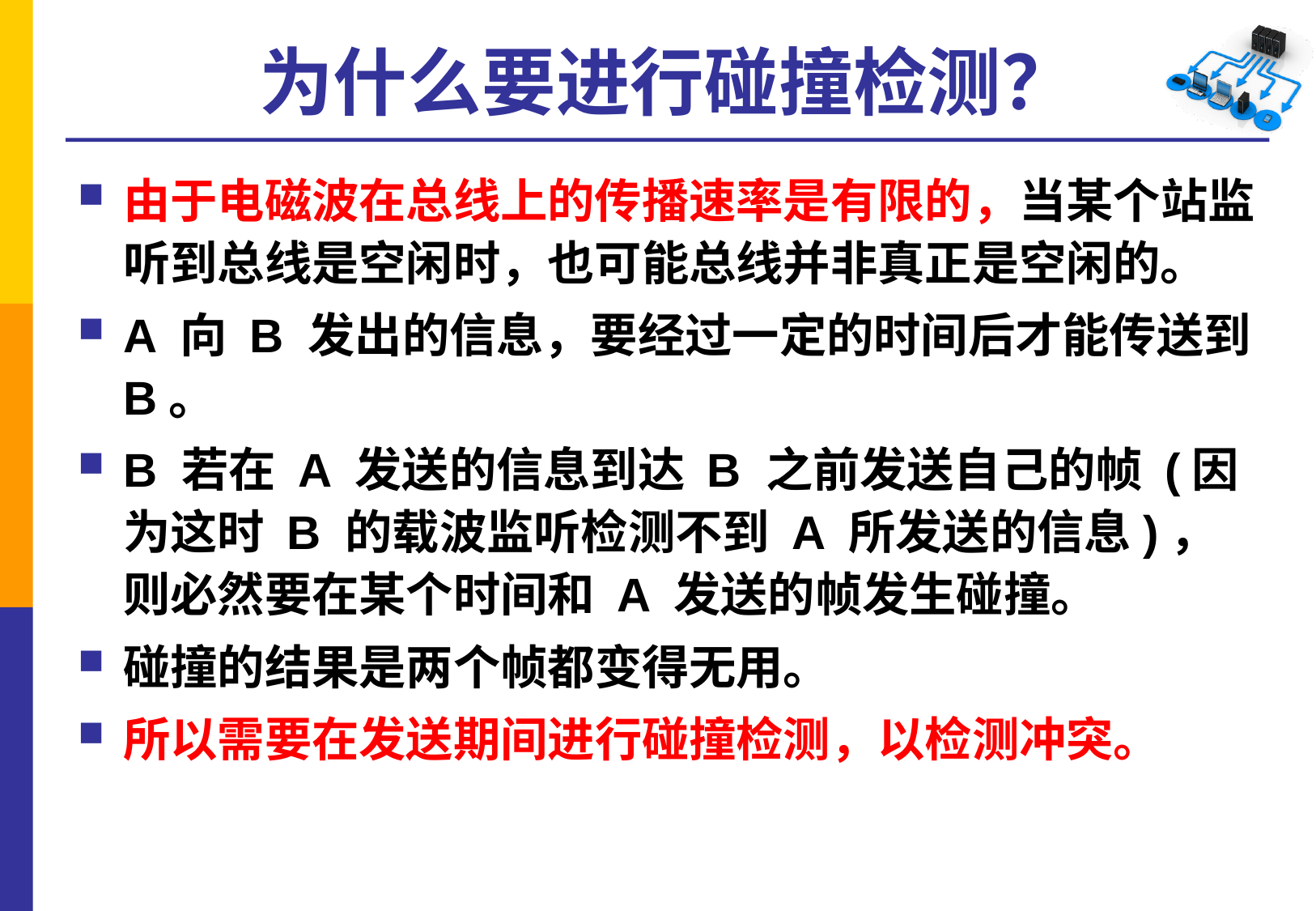

# 为什么要进行碰撞检测？
由于电磁波在总线上的传播速率是有限的，当某个站监听到总线是空闲时，也可能总线并非真正是空闲的。
A 向 B 发出的信息，要经过一定的时间后才能传送到 B。
B 若在 A 发送的信息到达 B 之前发送自己的帧 (因为这时 B 的载波监听检测不到 A 所发送的信息)，则必然要在某个时间和 A 发送的帧发生碰撞。
碰撞的结果是两个帧都变得无用。
所以需要在发送期间进行碰撞检测，以检测冲突。